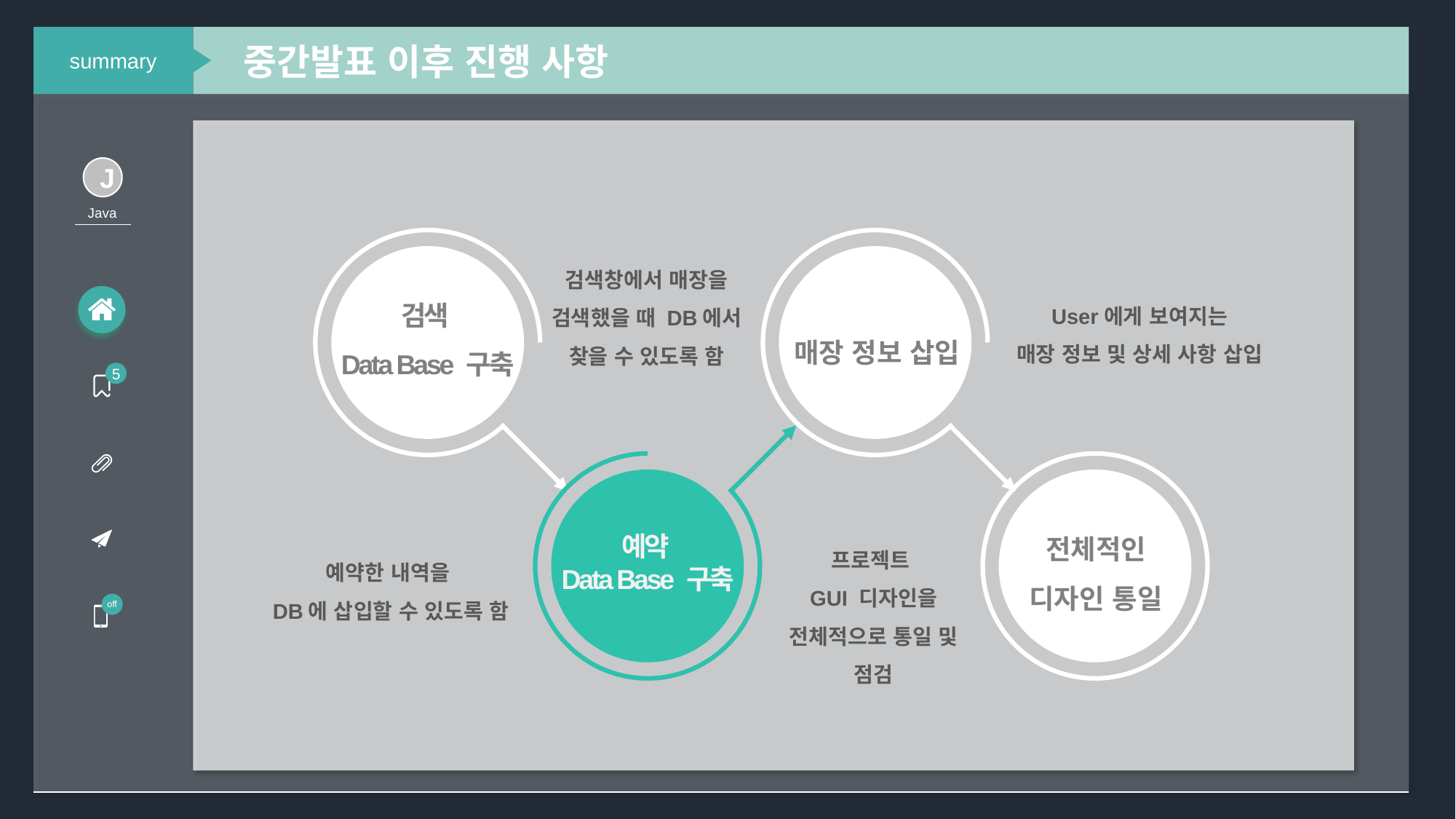

summary

   중간발표 이후 진행 사항

J
Java

5

off

PPT PRESENTATION

검색창에서 매장을 검색했을 때 DB에서 찾을 수 있도록 함
검색
Data Base 구축
User에게 보여지는
매장 정보 및 상세 사항 삽입
매장 정보 삽입

전체적인
디자인 통일
예약
Data Base 구축
프로젝트
GUI 디자인을 전체적으로 통일 및 점검
예약한 내역을
DB에 삽입할 수 있도록 함